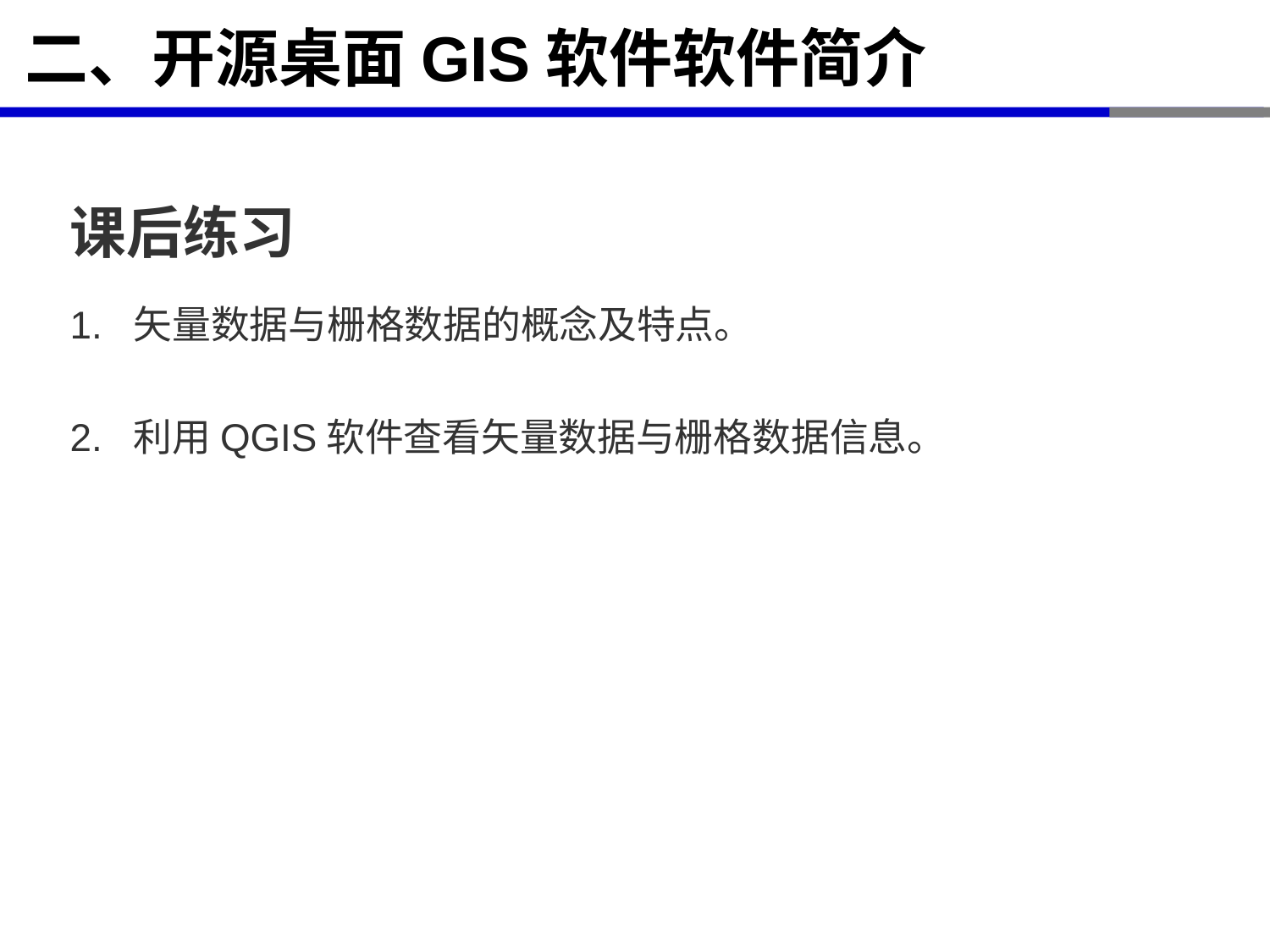

# 二、开源桌面GIS软件软件简介
课后练习
矢量数据与栅格数据的概念及特点。
利用QGIS软件查看矢量数据与栅格数据信息。